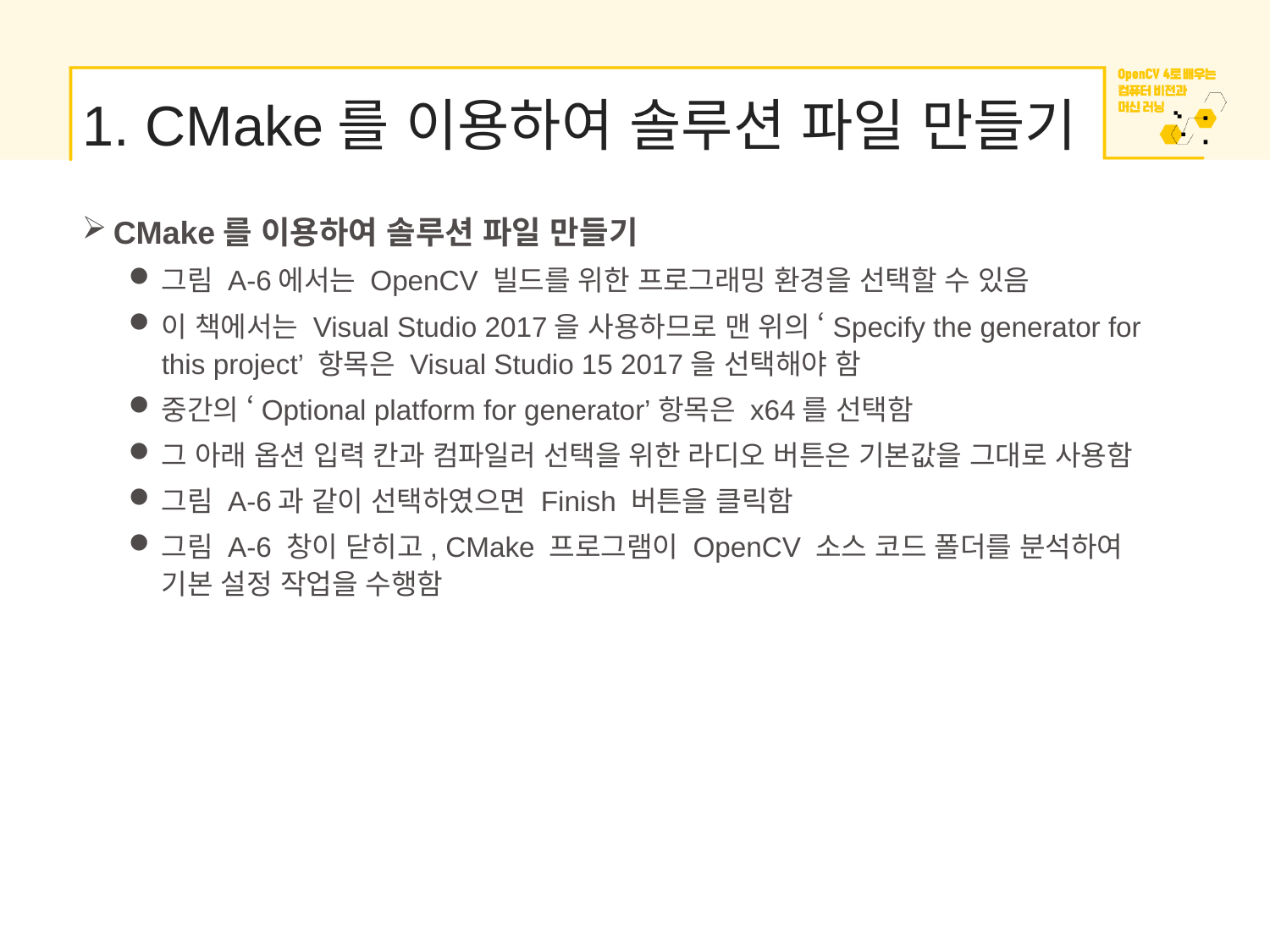

# 1. CMake를 이용하여 솔루션 파일 만들기
CMake를 이용하여 솔루션 파일 만들기
그림 A-6에서는 OpenCV 빌드를 위한 프로그래밍 환경을 선택할 수 있음
이 책에서는 Visual Studio 2017을 사용하므로 맨 위의 ‘Specify the generator for this project’ 항목은 Visual Studio 15 2017을 선택해야 함
중간의 ‘Optional platform for generator’항목은 x64를 선택함
그 아래 옵션 입력 칸과 컴파일러 선택을 위한 라디오 버튼은 기본값을 그대로 사용함
그림 A-6과 같이 선택하였으면 Finish 버튼을 클릭함
그림 A-6 창이 닫히고, CMake 프로그램이 OpenCV 소스 코드 폴더를 분석하여 기본 설정 작업을 수행함